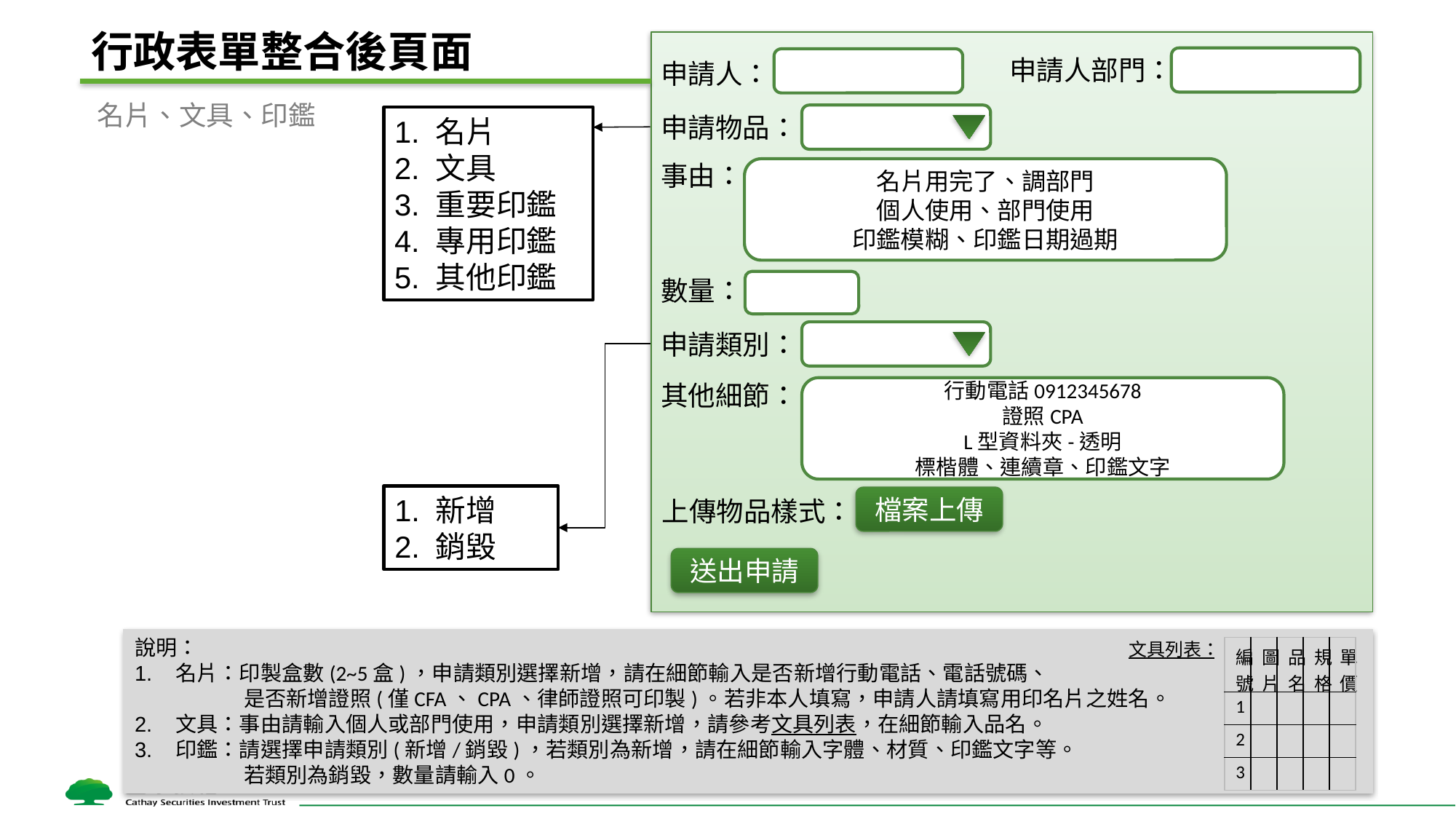

# 行政表單整合後頁面

申請人部門：

申請人：
名片、文具、印鑑
申請物品：

名片
文具
重要印鑑
專用印鑑
其他印鑑

事由：
名片用完了、調部門
個人使用、部門使用
印鑑模糊、印鑑日期過期
數量：

申請類別：

其他細節：
行動電話0912345678
證照CPA
L型資料夾-透明
標楷體、連續章、印鑑文字
新增
銷毀
檔案上傳
上傳物品樣式：
送出申請
說明：
名片：印製盒數(2~5盒)，申請類別選擇新增，請在細節輸入是否新增行動電話、電話號碼、
	是否新增證照(僅CFA、CPA、律師證照可印製)。若非本人填寫，申請人請填寫用印名片之姓名。
文具：事由請輸入個人或部門使用，申請類別選擇新增，請參考文具列表，在細節輸入品名。
印鑑：請選擇申請類別(新增/銷毀)，若類別為新增，請在細節輸入字體、材質、印鑑文字等。
	若類別為銷毀，數量請輸入0。
文具列表：
| 編號 | 圖片 | 品名 | 規格 | 單價 |
| --- | --- | --- | --- | --- |
| 1 |  |  |  |  |
| 2 |  |  |  |  |
| 3 |  |  |  |  |